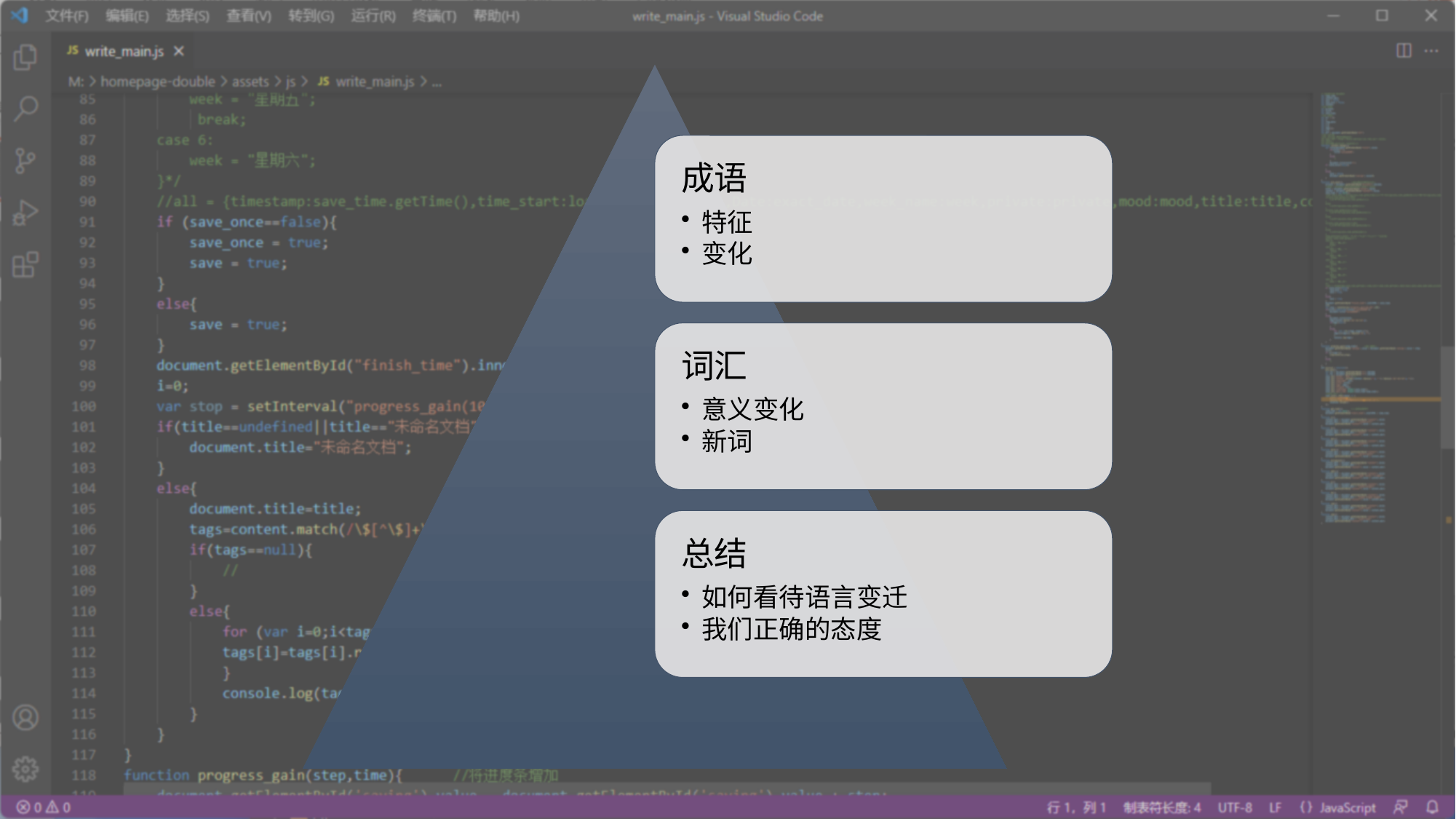

成语
特征
变化
词汇
意义变化
新词
总结
如何看待语言变迁
我们正确的态度